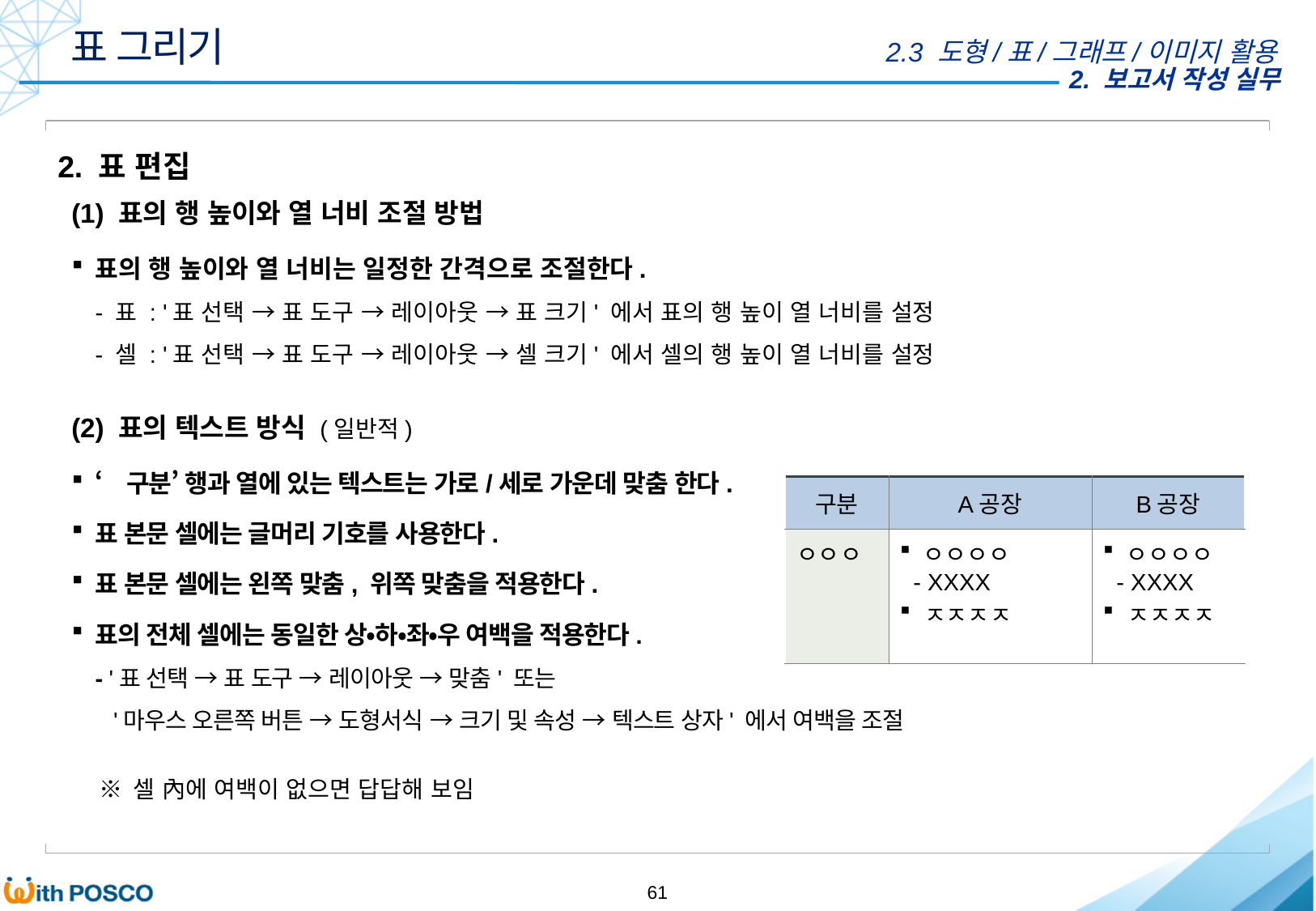

표 그리기
2.3 도형/표/그래프/이미지 활용
2. 표 편집
(1) 표의 행 높이와 열 너비 조절 방법
표의 행 높이와 열 너비는 일정한 간격으로 조절한다.
- 표 : '표 선택 → 표 도구 → 레이아웃 → 표 크기' 에서 표의 행 높이 열 너비를 설정
- 셀 : '표 선택 → 표 도구 → 레이아웃 → 셀 크기' 에서 셀의 행 높이 열 너비를 설정
(2) 표의 텍스트 방식 (일반적)
‘구분’ 행과 열에 있는 텍스트는 가로/세로 가운데 맞춤 한다.
표 본문 셀에는 글머리 기호를 사용한다.
표 본문 셀에는 왼쪽 맞춤, 위쪽 맞춤을 적용한다.
표의 전체 셀에는 동일한 상•하•좌•우 여백을 적용한다.
- '표 선택 → 표 도구 → 레이아웃 → 맞춤' 또는
  '마우스 오른쪽 버튼 → 도형서식 → 크기 및 속성 → 텍스트 상자' 에서 여백을 조절
| 구분 | A공장 | B공장 |
| --- | --- | --- |
| ㅇㅇㅇ | ㅇㅇㅇㅇ - XXXX ㅈㅈㅈㅈ | ㅇㅇㅇㅇ - XXXX ㅈㅈㅈㅈ |
※ 셀 內에 여백이 없으면 답답해 보임